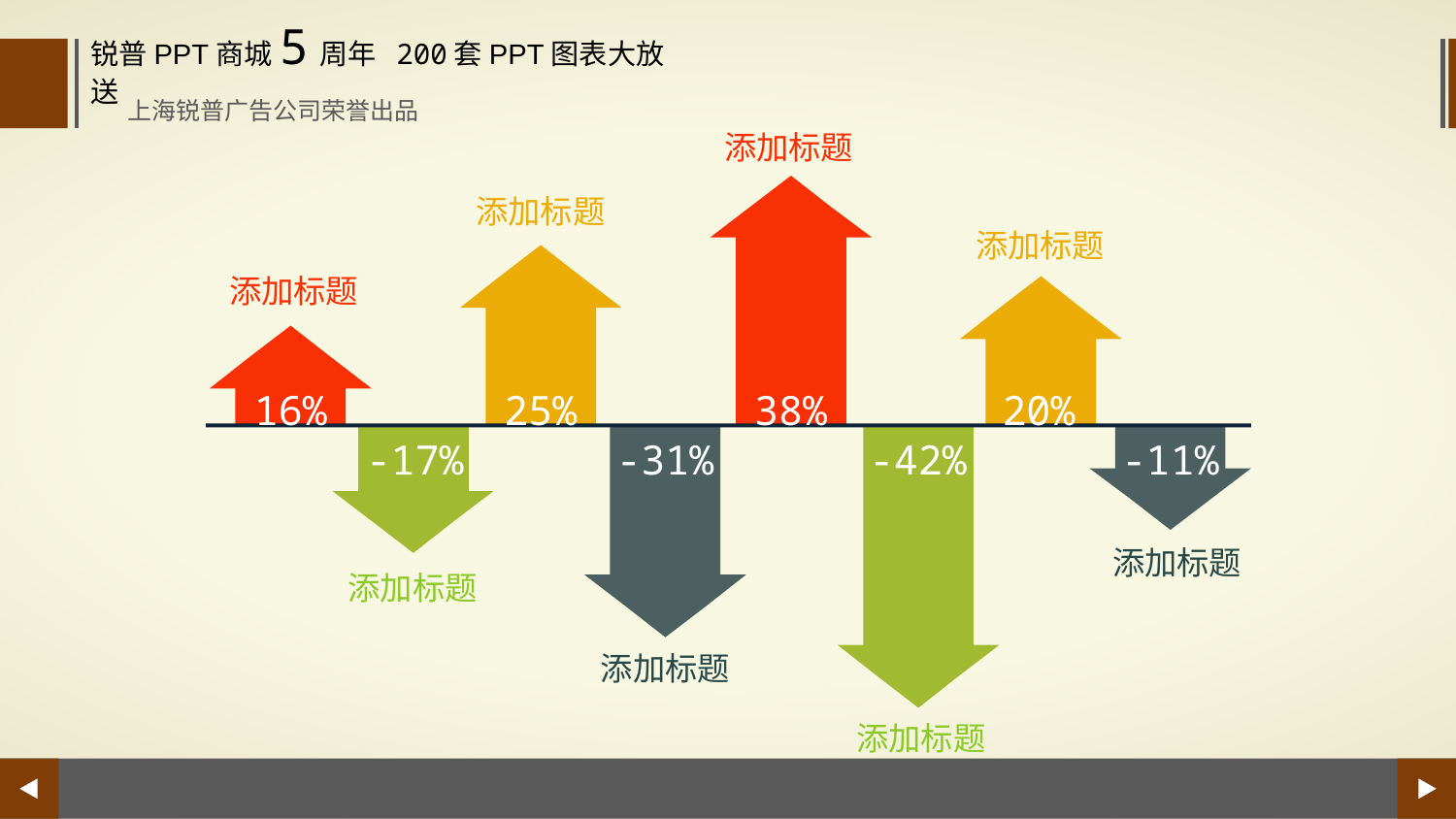

锐普PPT商城5周年  200套PPT图表大放送

上海锐普广告公司荣誉出品
添加标题

添加标题
添加标题

添加标题

16%
25%
38%
20%

-17%
-31%
-42%
-11%
添加标题
添加标题
添加标题
添加标题